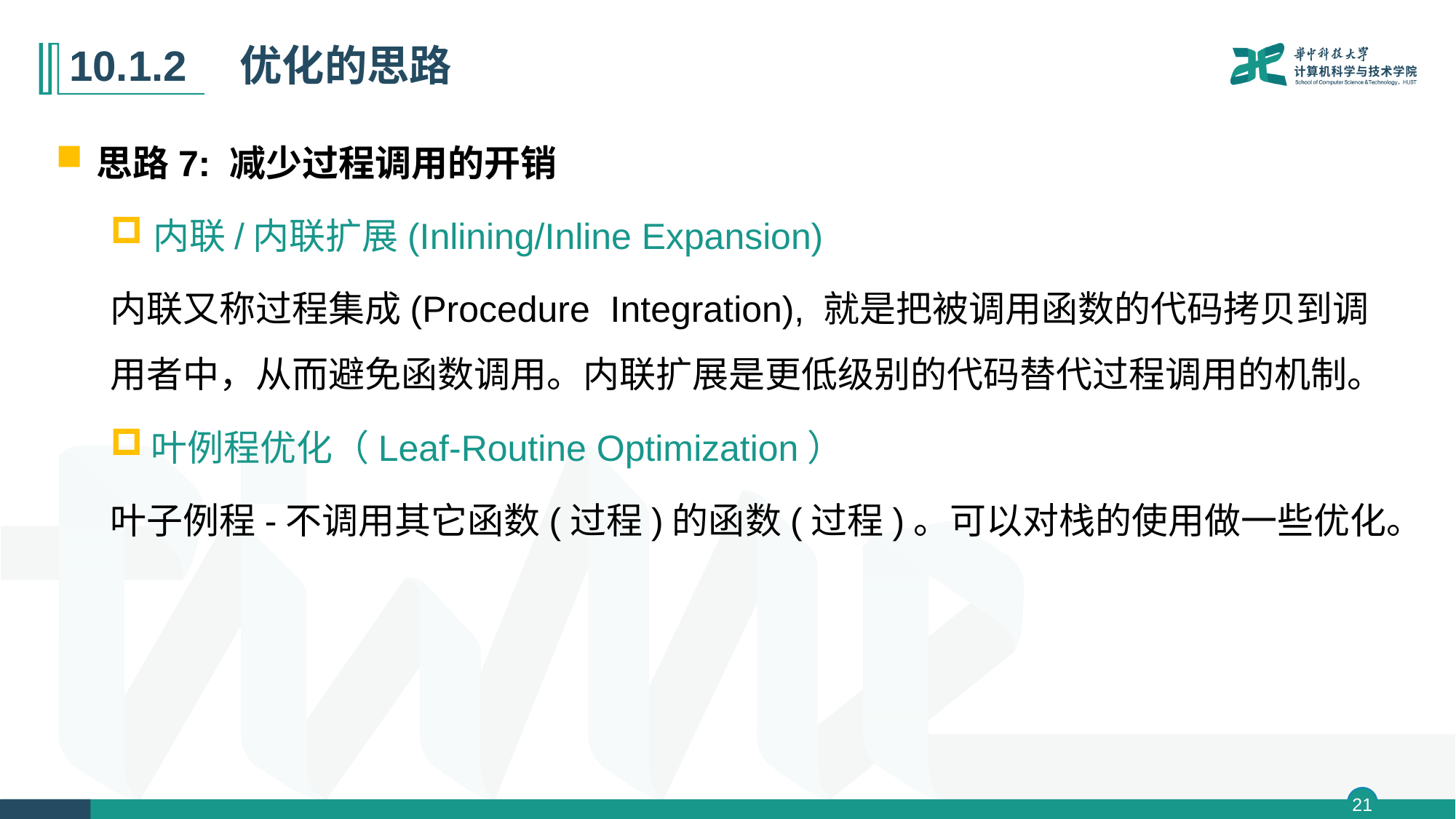

# 10.1.2　优化的思路
思路7: 减少过程调用的开销
内联/内联扩展(Inlining/Inline Expansion)
内联又称过程集成(Procedure  Integration), 就是把被调用函数的代码拷贝到调用者中，从而避免函数调用。内联扩展是更低级别的代码替代过程调用的机制。
叶例程优化（Leaf-Routine Optimization）
叶子例程-不调用其它函数(过程)的函数(过程)。可以对栈的使用做一些优化。